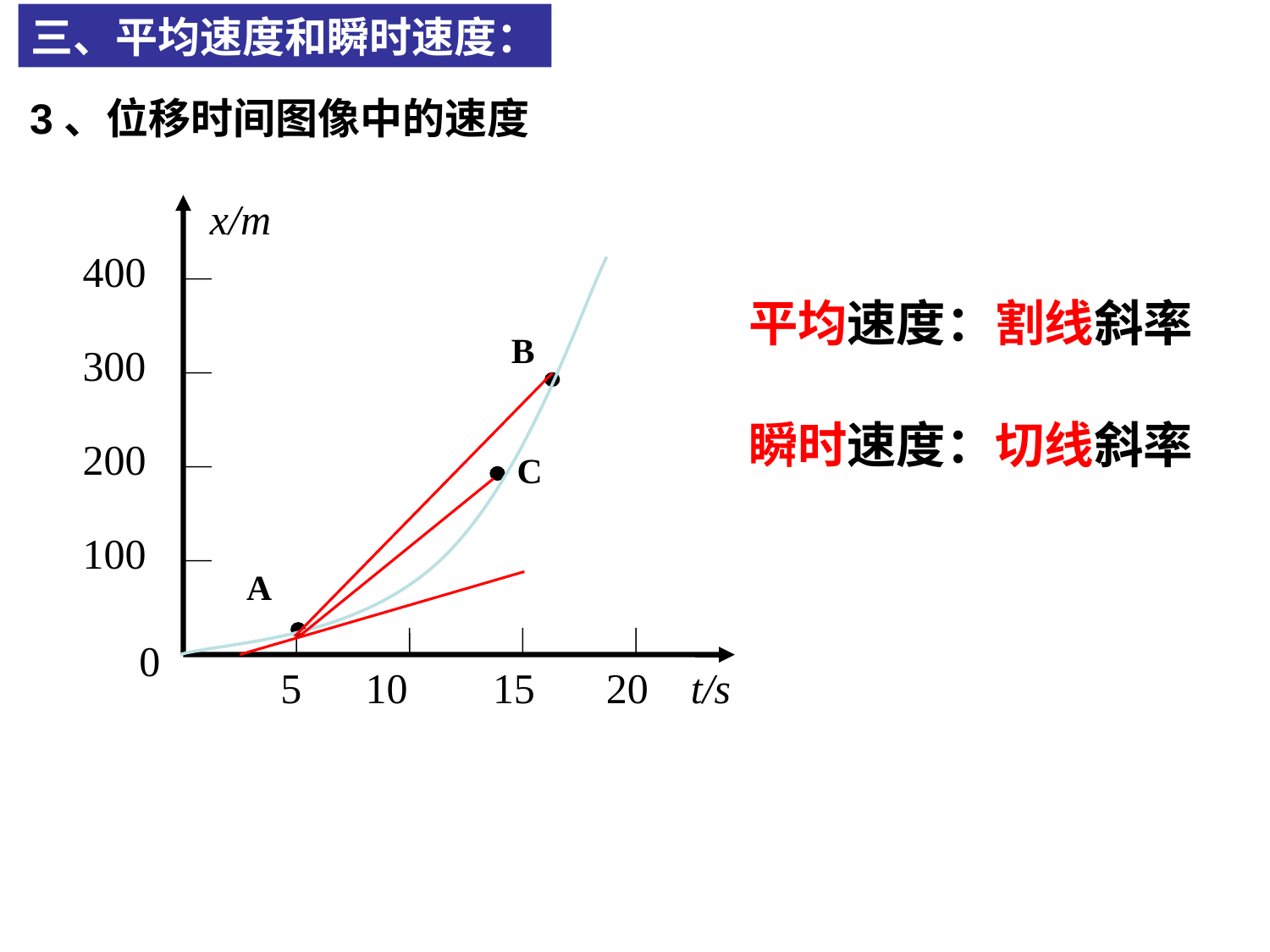

三、平均速度和瞬时速度：
3、位移时间图像中的速度
x/m

400
300
200
100
0
5
10
15
20
t/s

A

平均速度：割线斜率

B

瞬时速度：切线斜率
C